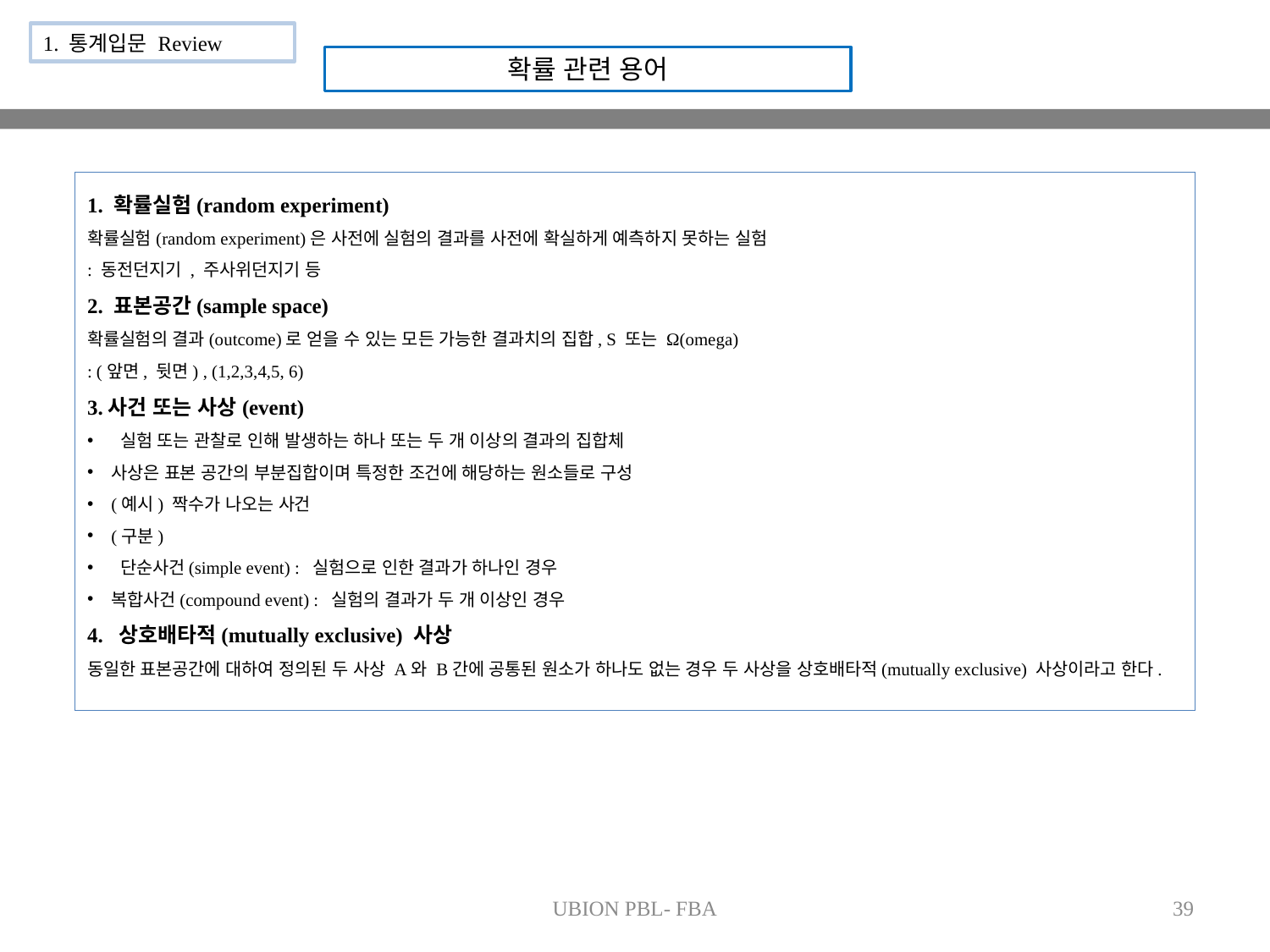

1. 통계입문 Review
확률 관련 용어

1. 확률실험(random experiment)
확률실험(random experiment)은 사전에 실험의 결과를 사전에 확실하게 예측하지 못하는 실험
: 동전던지기 , 주사위던지기 등
2. 표본공간(sample space)
확률실험의 결과(outcome)로 얻을 수 있는 모든 가능한 결과치의 집합, S 또는 Ω(omega)
: (앞면, 뒷면) , (1,2,3,4,5, 6)
3.사건 또는 사상(event)
 실험 또는 관찰로 인해 발생하는 하나 또는 두 개 이상의 결과의 집합체
사상은 표본 공간의 부분집합이며 특정한 조건에 해당하는 원소들로 구성
(예시) 짝수가 나오는 사건
(구분)
 단순사건(simple event) :  실험으로 인한 결과가 하나인 경우
복합사건(compound event) :  실험의 결과가 두 개 이상인 경우
4.  상호배타적(mutually exclusive) 사상
동일한 표본공간에 대하여 정의된 두 사상 A와 B간에 공통된 원소가 하나도 없는 경우 두 사상을 상호배타적(mutually exclusive) 사상이라고 한다.

UBION PBL- FBA
39